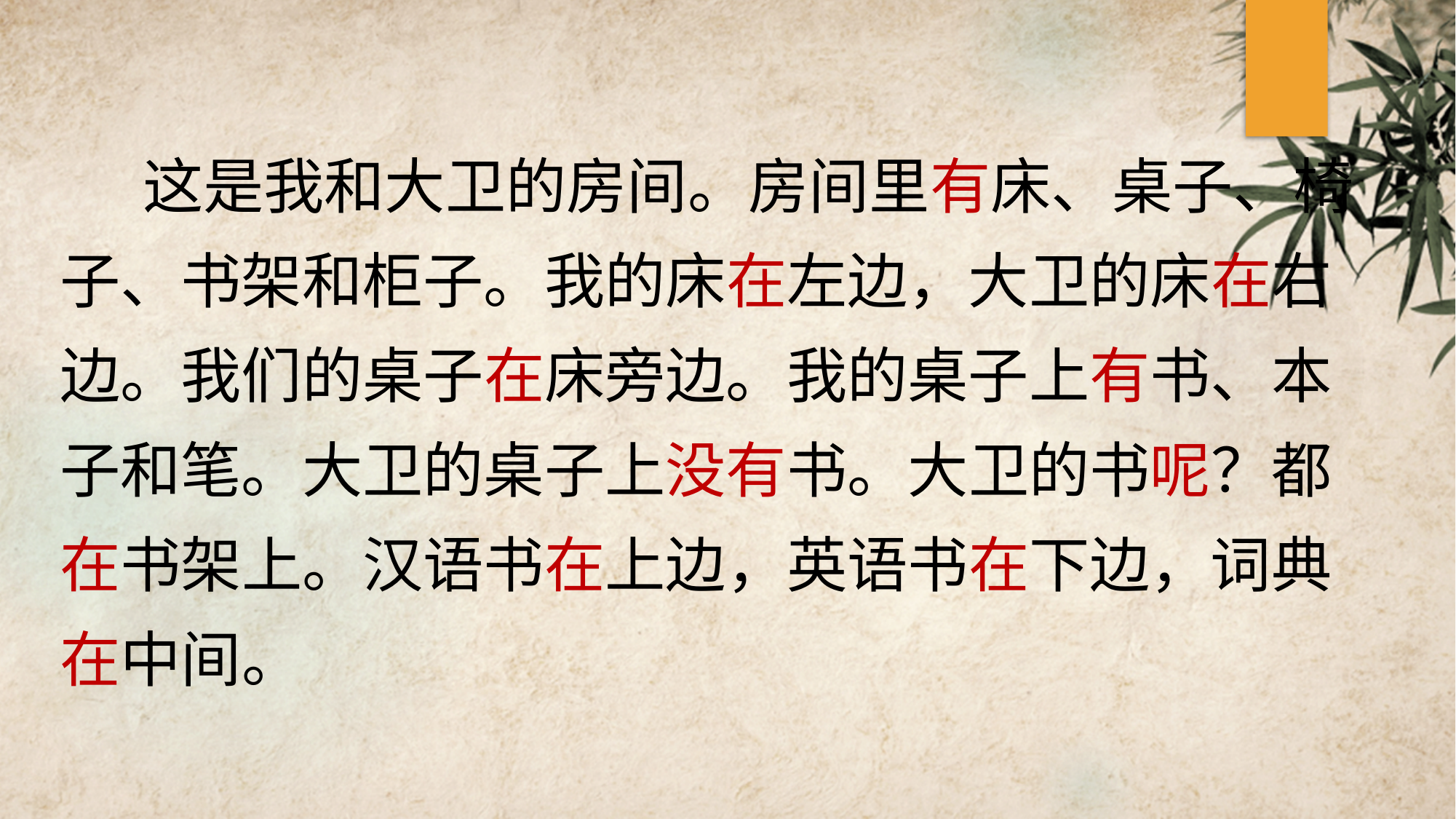

这是我和大卫的房间。房间里有床、桌子、椅子、书架和柜子。我的床在左边，大卫的床在右边。我们的桌子在床旁边。我的桌子上有书、本子和笔。大卫的桌子上没有书。大卫的书呢？都在书架上。汉语书在上边，英语书在下边，词典在中间。